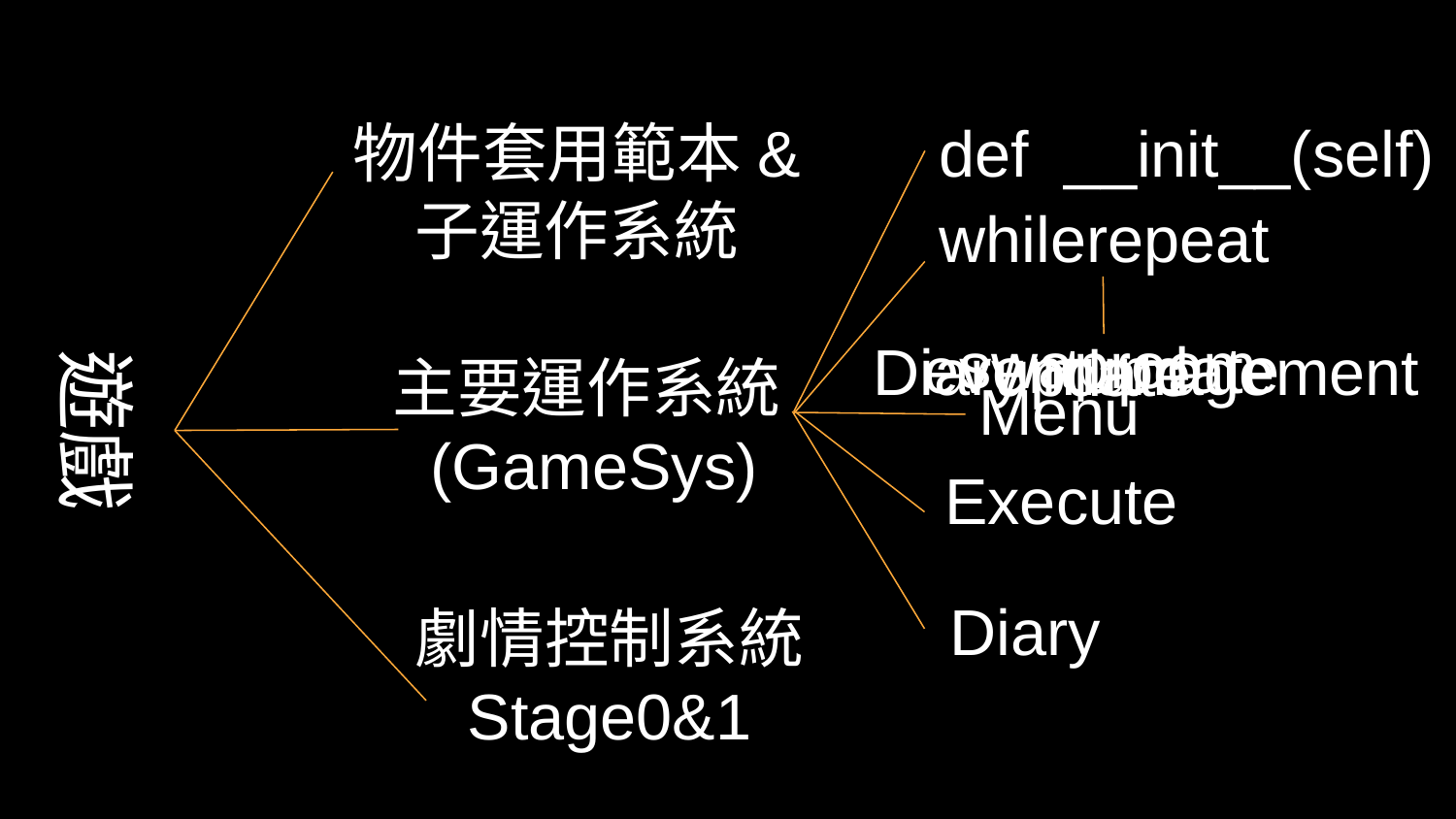

物件套用範本&
子運作系統
def  __init__(self)
whilerepeat
遊戲
swaproom
eventupdate
Diary management
update
主要運作系統(GameSys)
Menu
Execute
Diary
劇情控制系統
Stage0&1